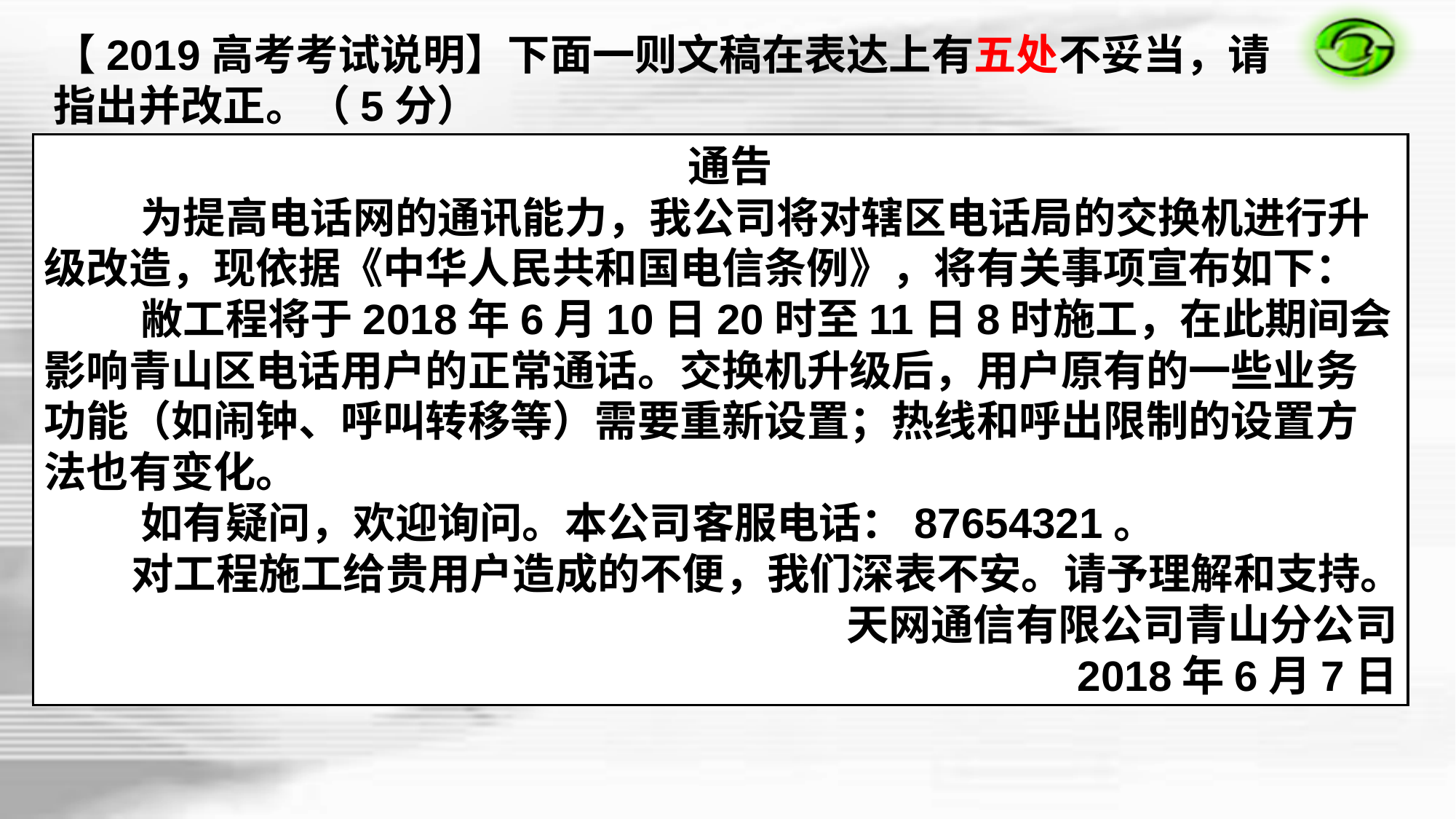

【2019高考考试说明】下面一则文稿在表达上有五处不妥当，请
指出并改正。（5分）

 通告
         为提高电话网的通讯能力，我公司将对辖区电话局的交换机进行升级改造，现依据《中华人民共和国电信条例》，将有关事项宣布如下：
         敝工程将于2018年6月10日20时至11日8时施工，在此期间会影响青山区电话用户的正常通话。交换机升级后，用户原有的一些业务功能（如闹钟、呼叫转移等）需要重新设置；热线和呼出限制的设置方法也有变化。
         如有疑问，欢迎询问。本公司客服电话：87654321。
        对工程施工给贵用户造成的不便，我们深表不安。请予理解和支持。
                                                      天网通信有限公司青山分公司
                                                               2018年6月7日